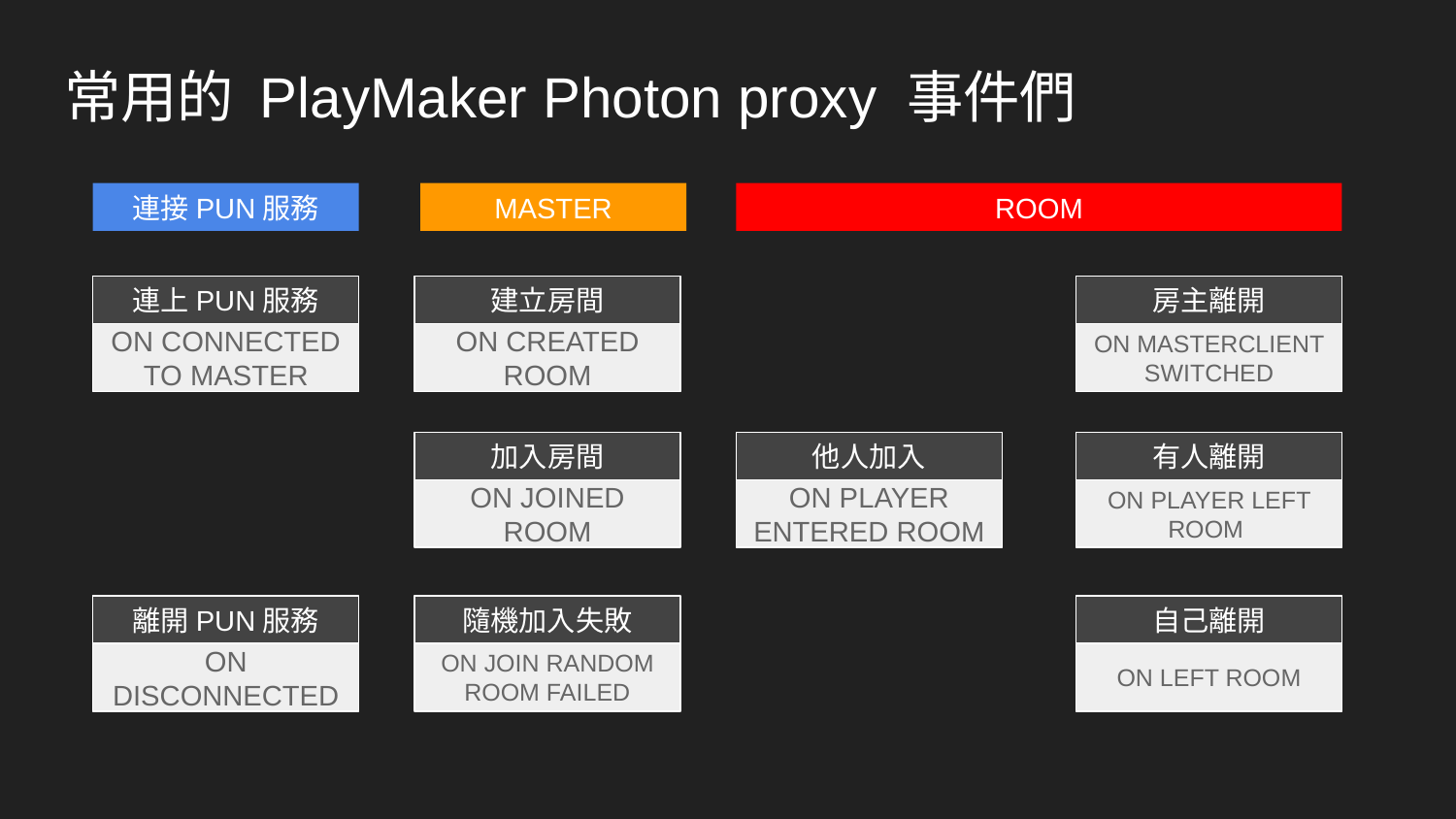

# 常用的 PlayMaker Photon proxy 事件們
連接PUN服務
MASTER
ROOM
連上PUN服務
ON CONNECTED TO MASTER
建立房間
ON CREATED ROOM
房主離開
ON MASTERCLIENT SWITCHED
加入房間
ON JOINED ROOM
他人加入
ON PLAYER ENTERED ROOM
有人離開
ON PLAYER LEFT ROOM
離開PUN服務
ON DISCONNECTED
隨機加入失敗
ON JOIN RANDOM ROOM FAILED
自己離開
ON LEFT ROOM